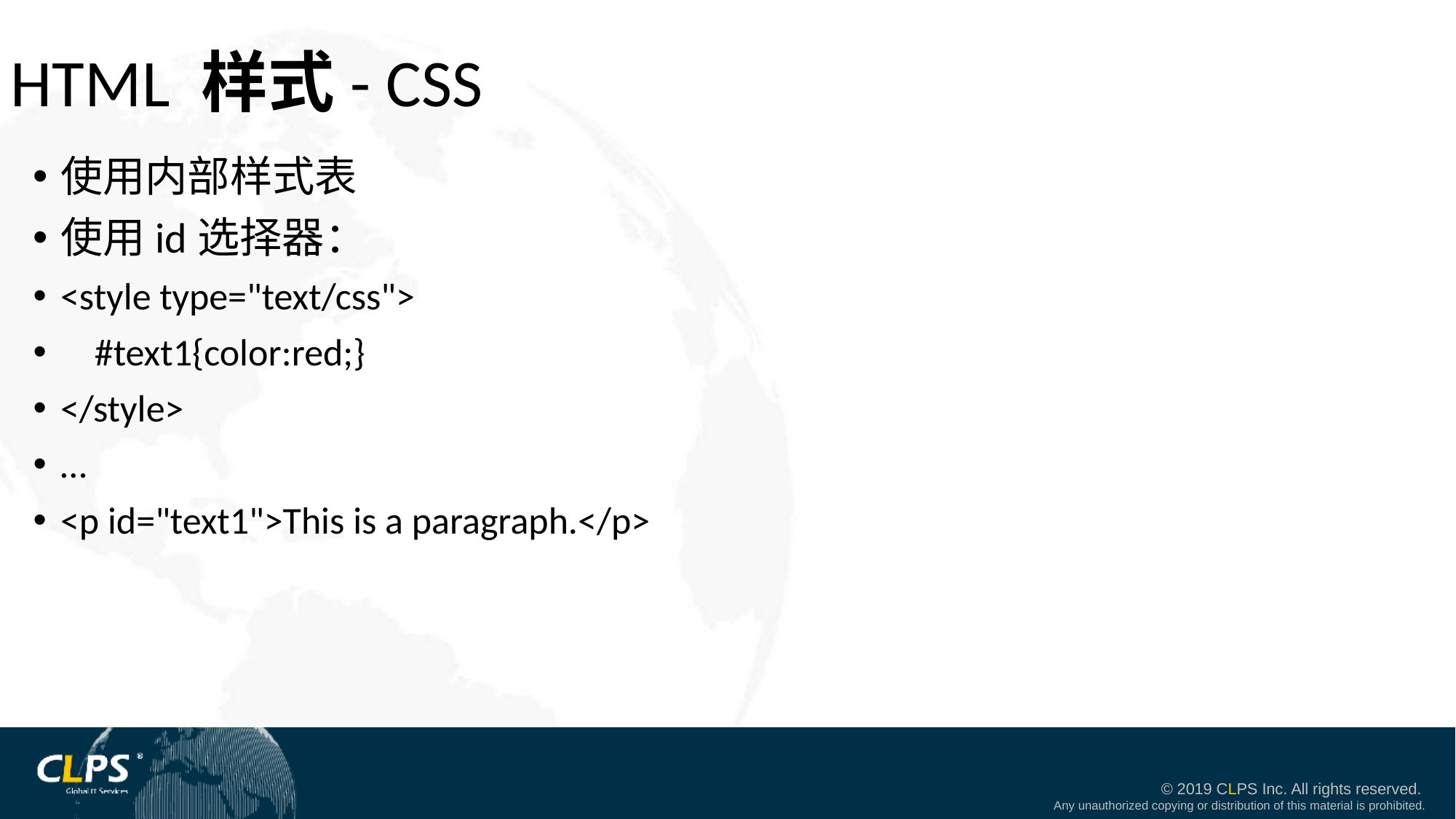

HTML 样式- CSS
使用内部样式表
使用id选择器：
<style type="text/css">
    #text1{color:red;}
</style>
…
<p id="text1">This is a paragraph.</p>